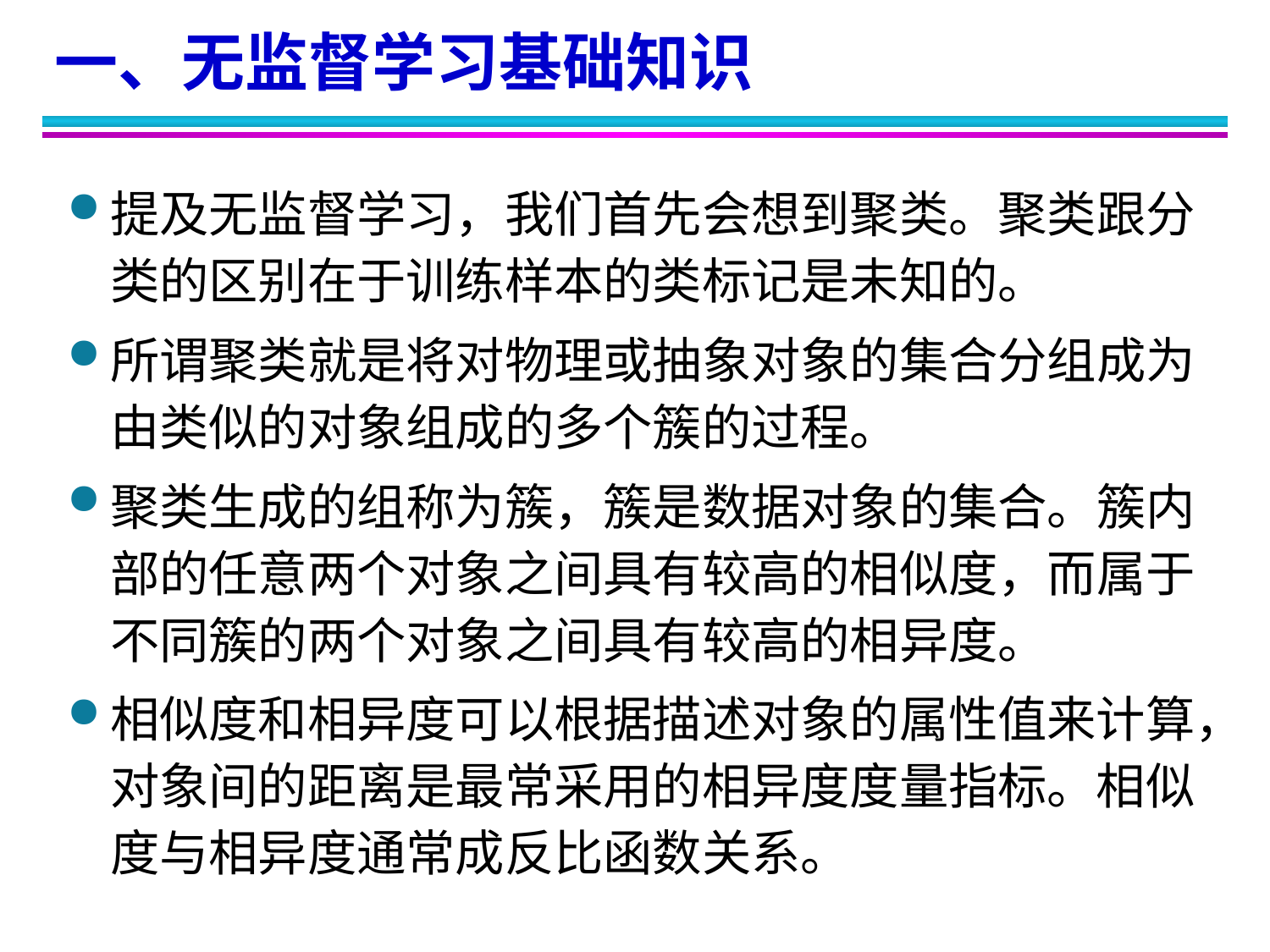

一、无监督学习基础知识
提及无监督学习，我们首先会想到聚类。聚类跟分类的区别在于训练样本的类标记是未知的。
所谓聚类就是将对物理或抽象对象的集合分组成为由类似的对象组成的多个簇的过程。
聚类生成的组称为簇，簇是数据对象的集合。簇内部的任意两个对象之间具有较高的相似度，而属于不同簇的两个对象之间具有较高的相异度。
相似度和相异度可以根据描述对象的属性值来计算，对象间的距离是最常采用的相异度度量指标。相似度与相异度通常成反比函数关系。